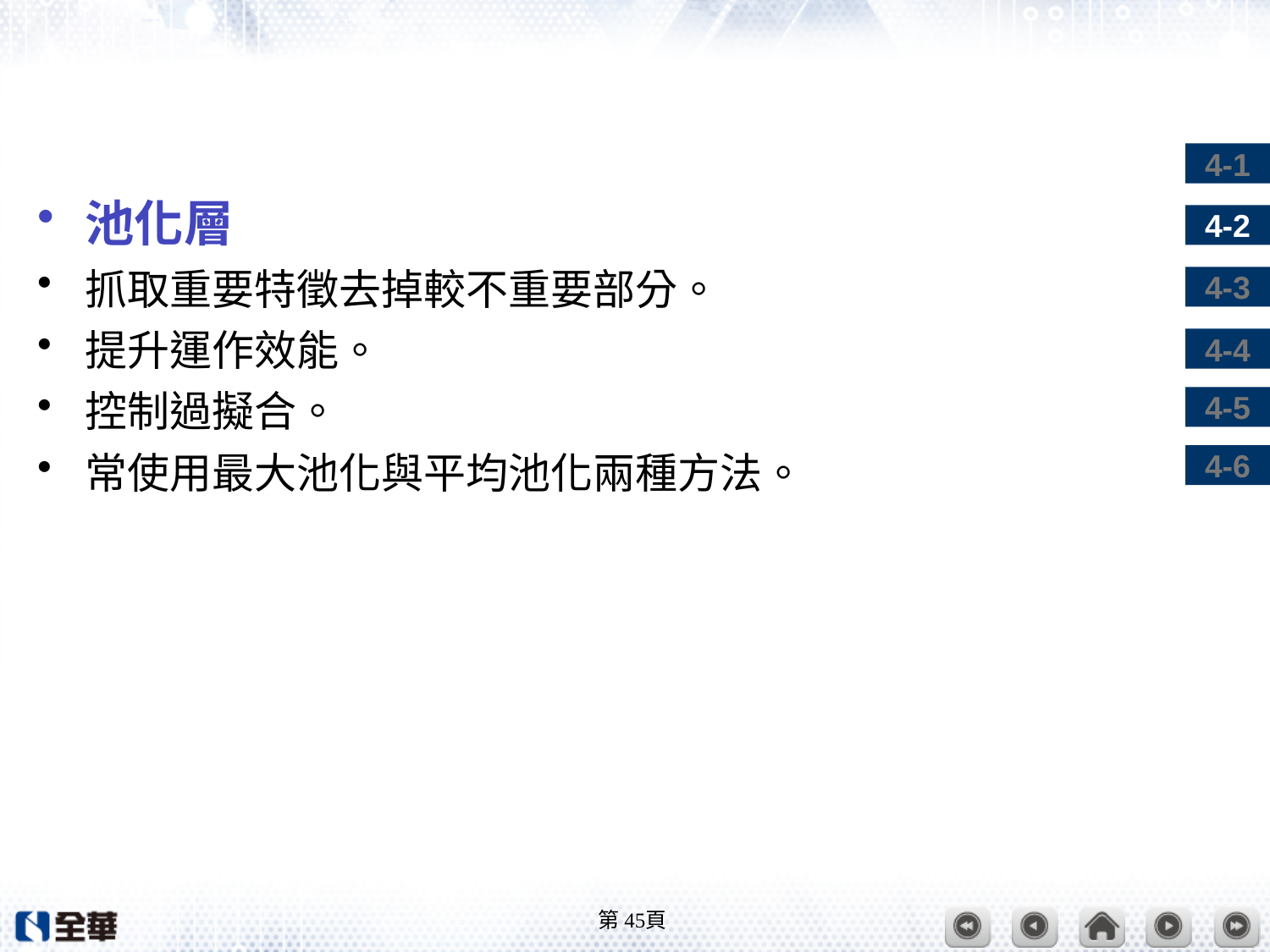

#
池化層
抓取重要特徵去掉較不重要部分。
提升運作效能。
控制過擬合。
常使用最大池化與平均池化兩種方法。